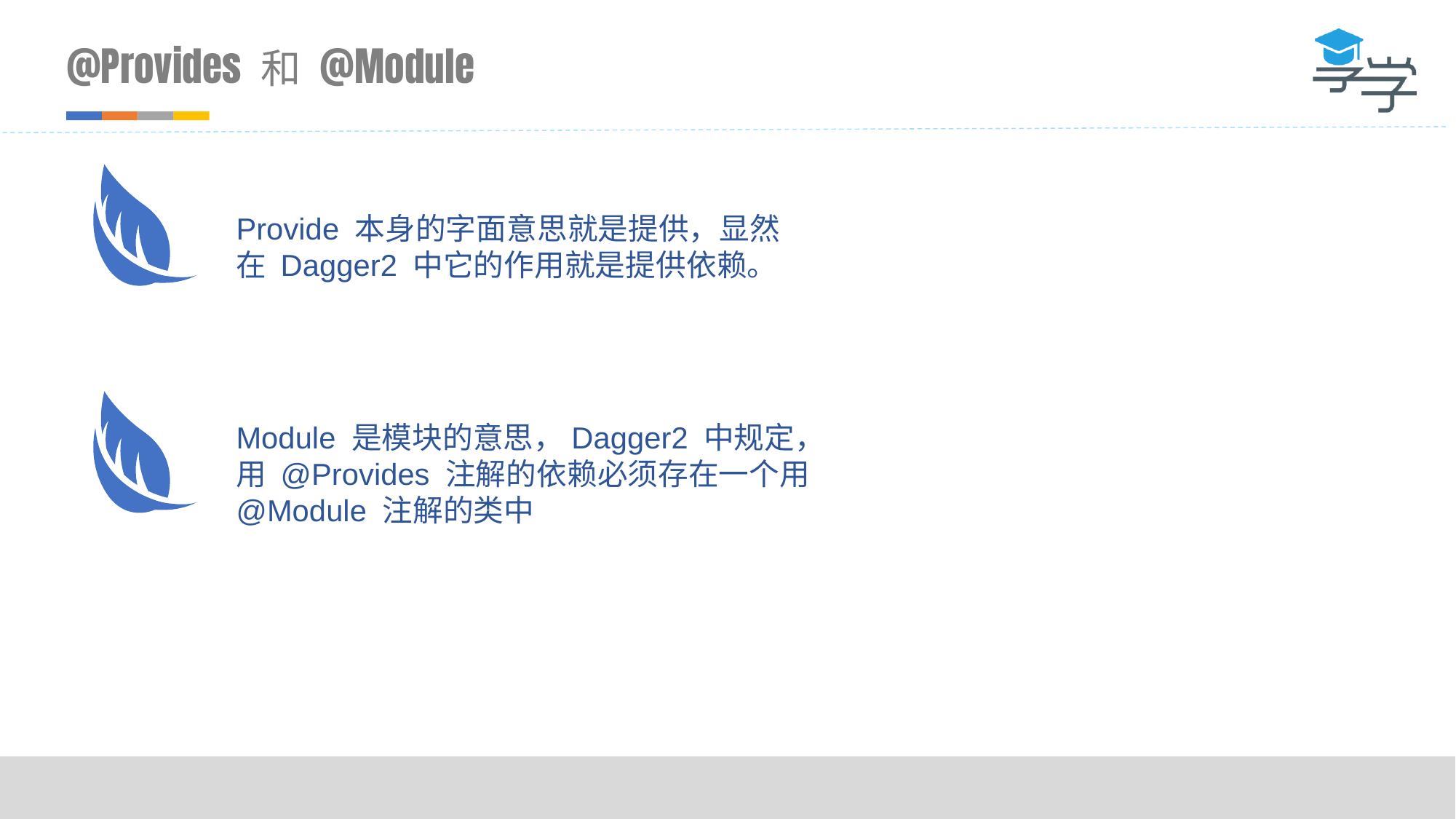

@Provides 和 @Module

Provide 本身的字面意思就是提供，显然在 Dagger2 中它的作用就是提供依赖。

Module 是模块的意思，Dagger2 中规定，用 @Provides 注解的依赖必须存在一个用 @Module 注解的类中